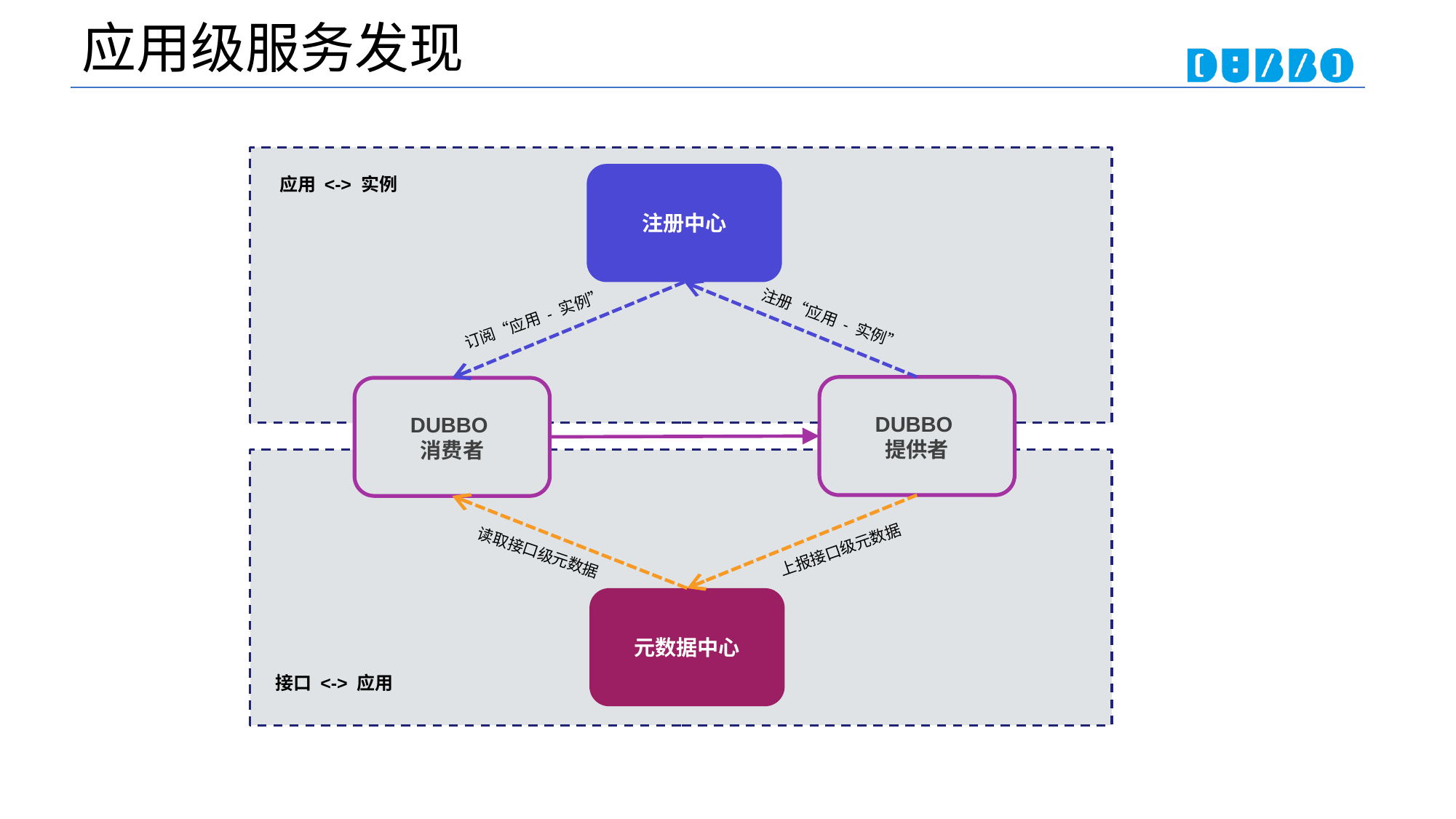

# 应用级服务发现

注册中心
应用 <-> 实例
订阅“应用 - 实例”
注册“应用 - 实例”
DUBBO
提供者
DUBBO
消费者

上报接口级元数据
读取接口级元数据
元数据中心
接口 <-> 应用